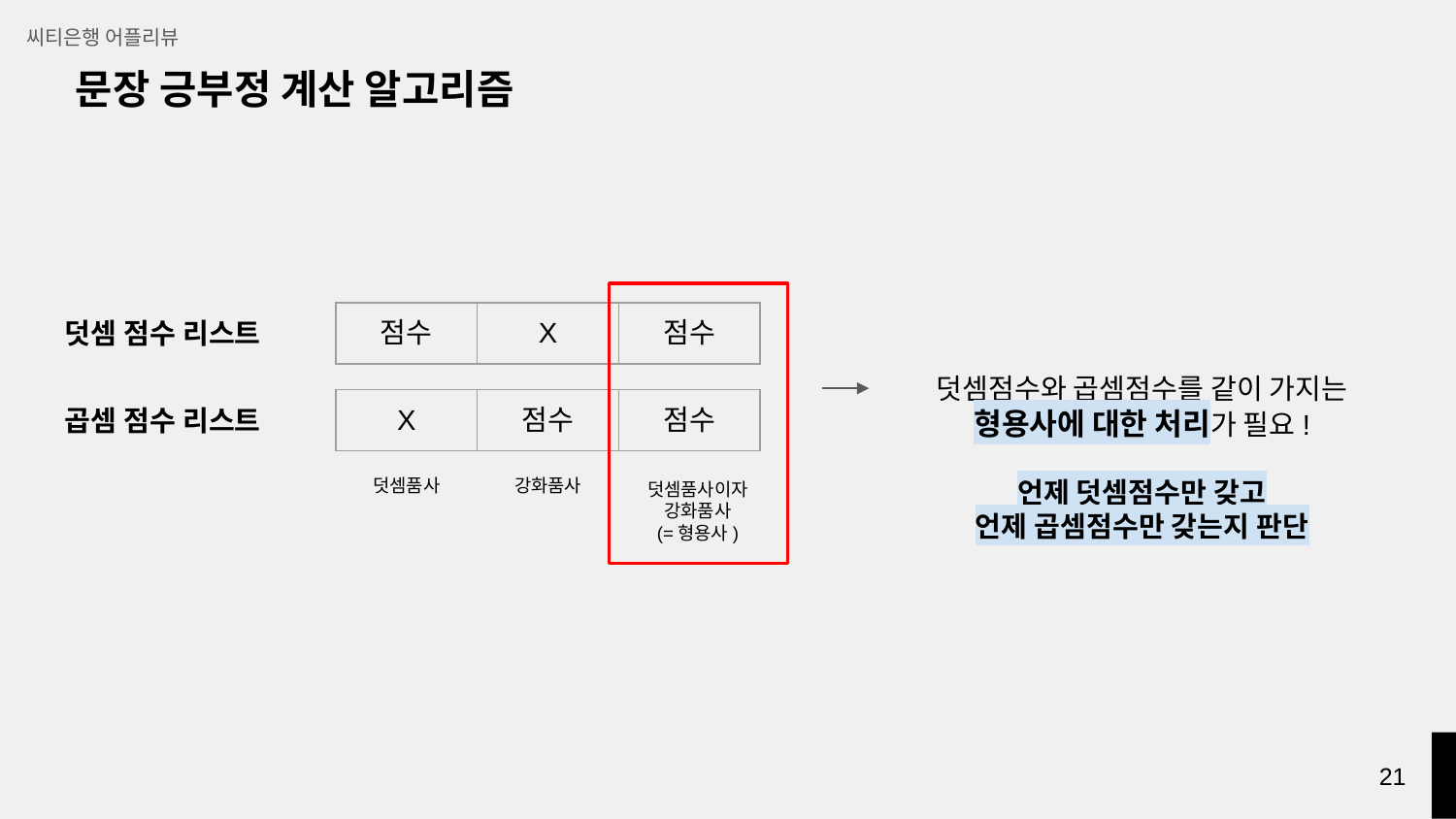

씨티은행 어플리뷰
문장 긍부정 계산 알고리즘

덧셈 점수 리스트
| 점수 | X | 점수 |
| --- | --- | --- |
덧셈점수와 곱셈점수를 같이 가지는 형용사에 대한 처리가 필요!

언제 덧셈점수만 갖고
언제 곱셈점수만 갖는지 판단
곱셈 점수 리스트
| X | 점수 | 점수 |
| --- | --- | --- |
덧셈품사
강화품사
덧셈품사이자 강화품사
(=형용사)
21